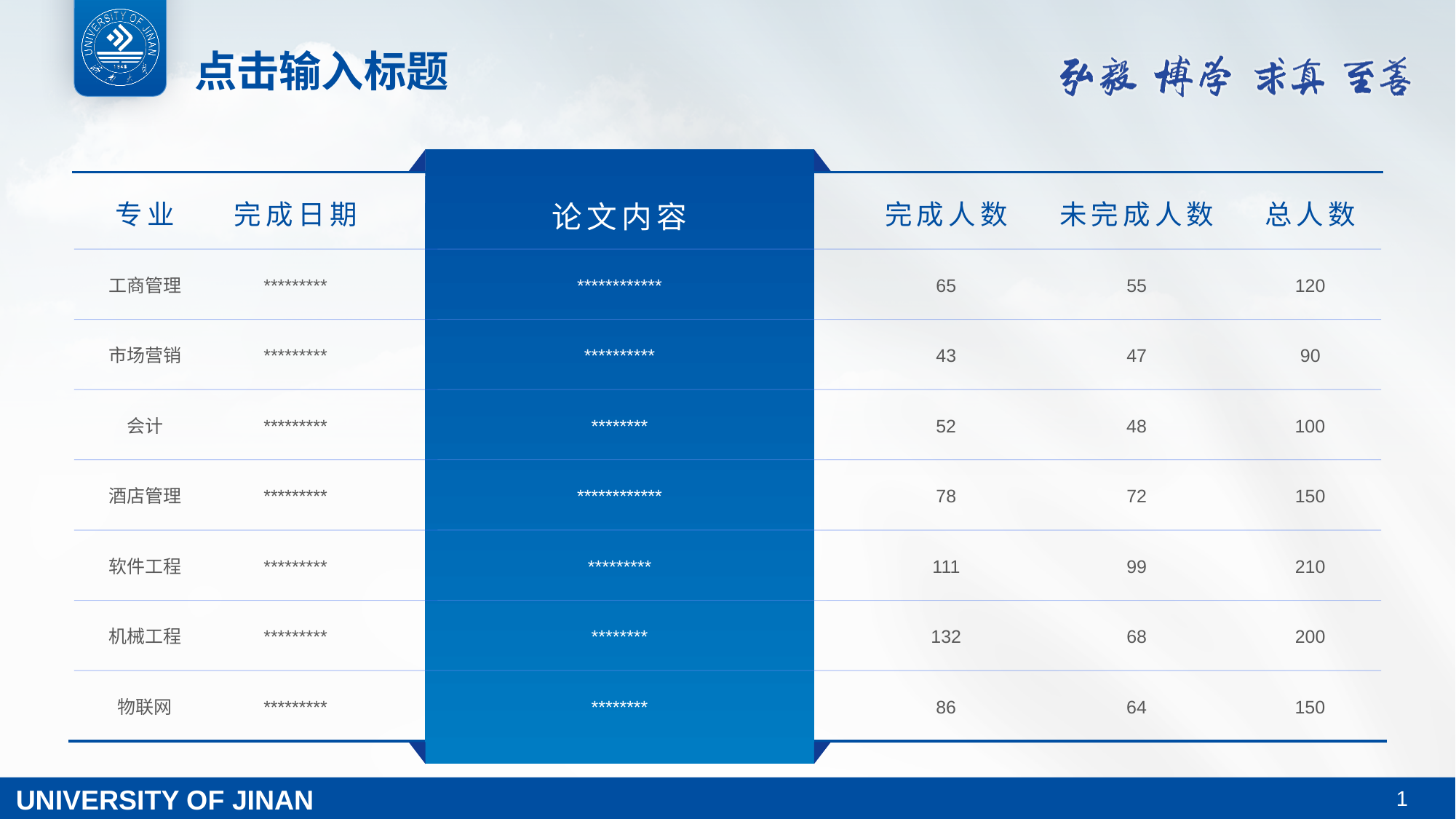

点击输入标题

专业
完成日期
论文内容
完成人数
未完成人数
总人数
工商管理
*********
************
65
55
120
市场营销
*********
**********
43
47
90
*********
52
48
100
会计
********
酒店管理
*********
************
78
72
150
软件工程
*********
*********
111
99
210
机械工程
*********
********
132
68
200
物联网
*********
********
86
64
150

UNIVERSITY OF JINAN
1